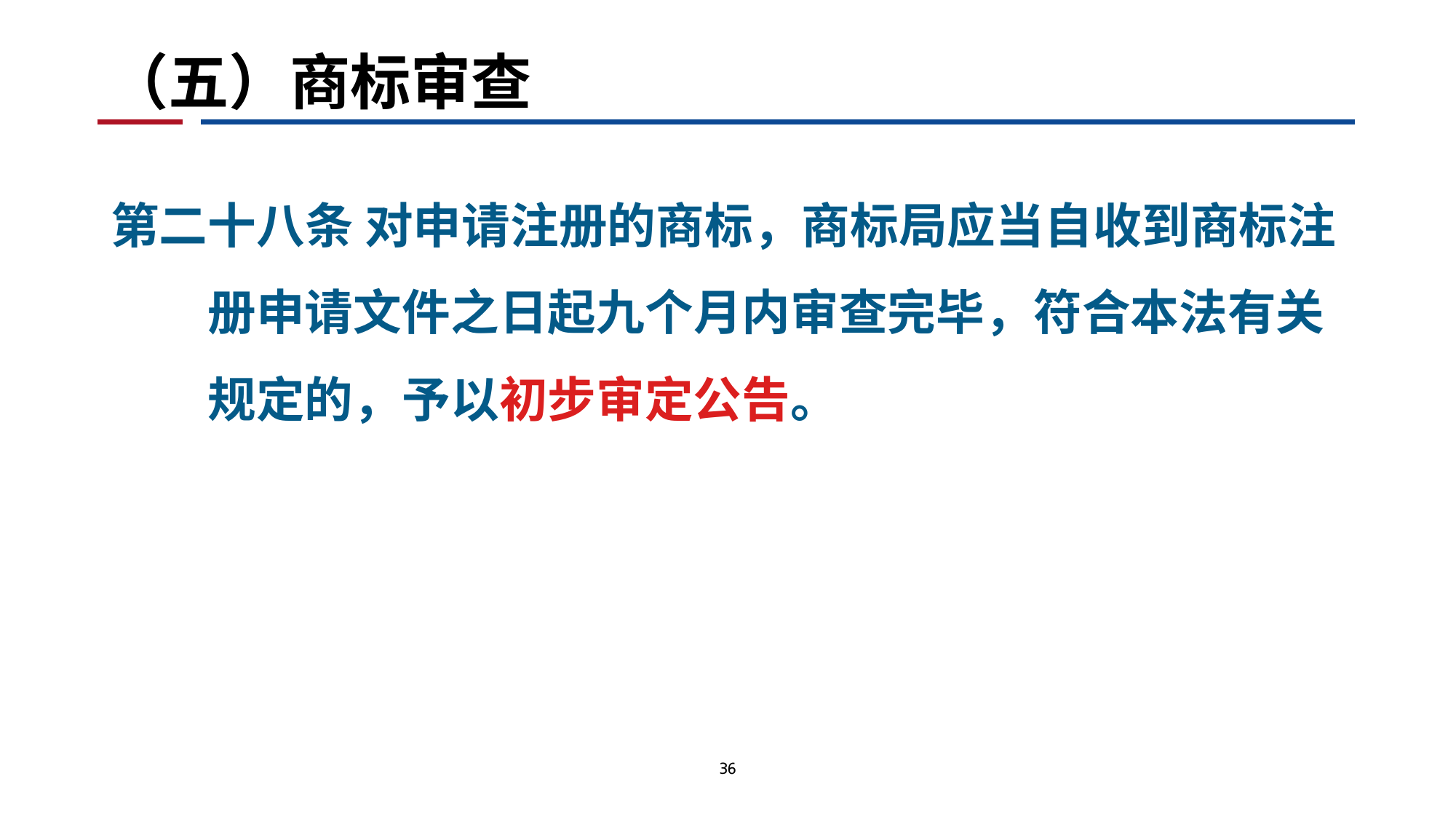

# （五）商标审查
第二十八条 对申请注册的商标，商标局应当自收到商标注册申请文件之日起九个月内审查完毕，符合本法有关规定的，予以初步审定公告。

36